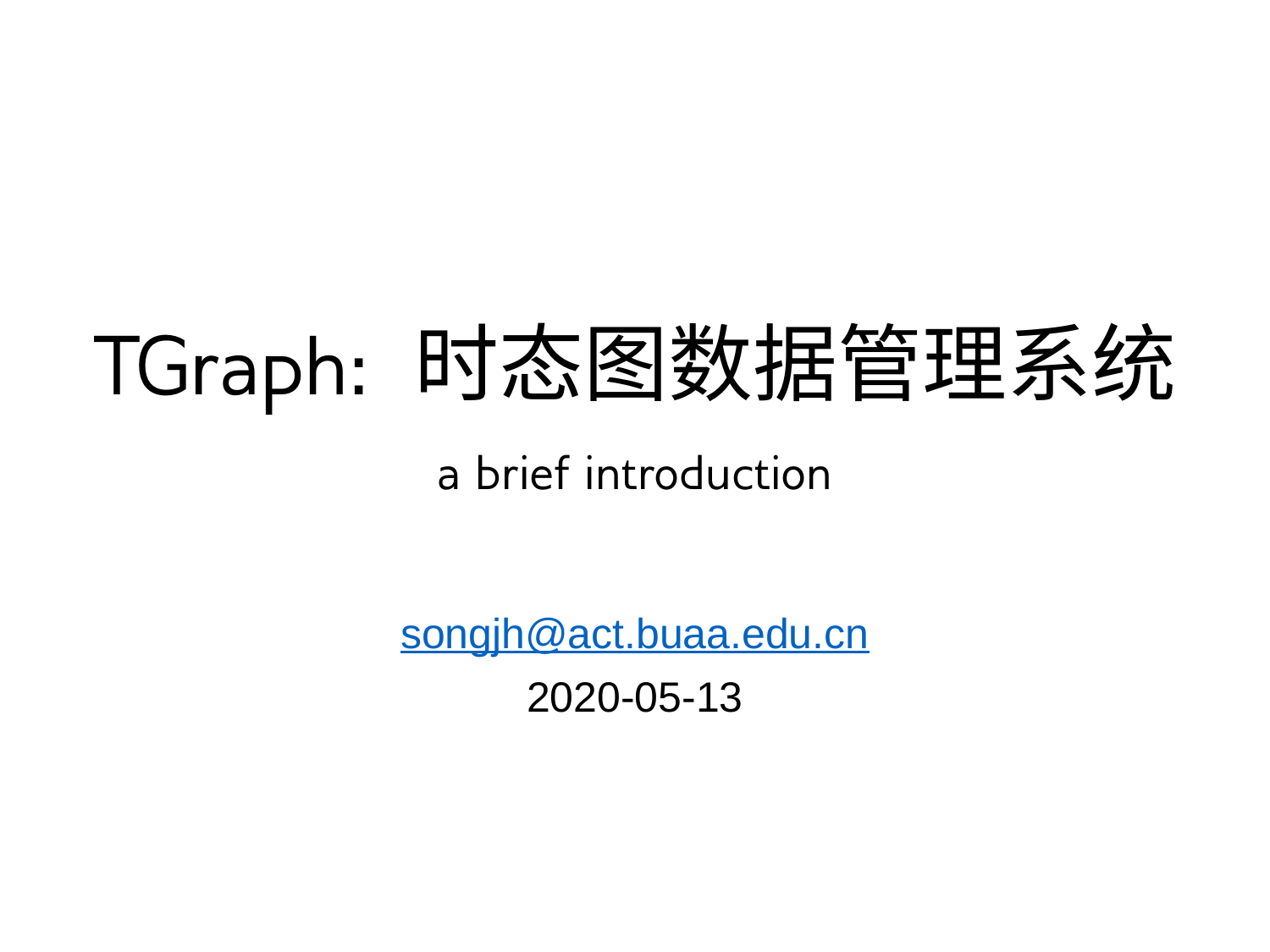

# TGraph: 时态图数据管理系统 a brief introduction
songjh@act.buaa.edu.cn
2020-05-13